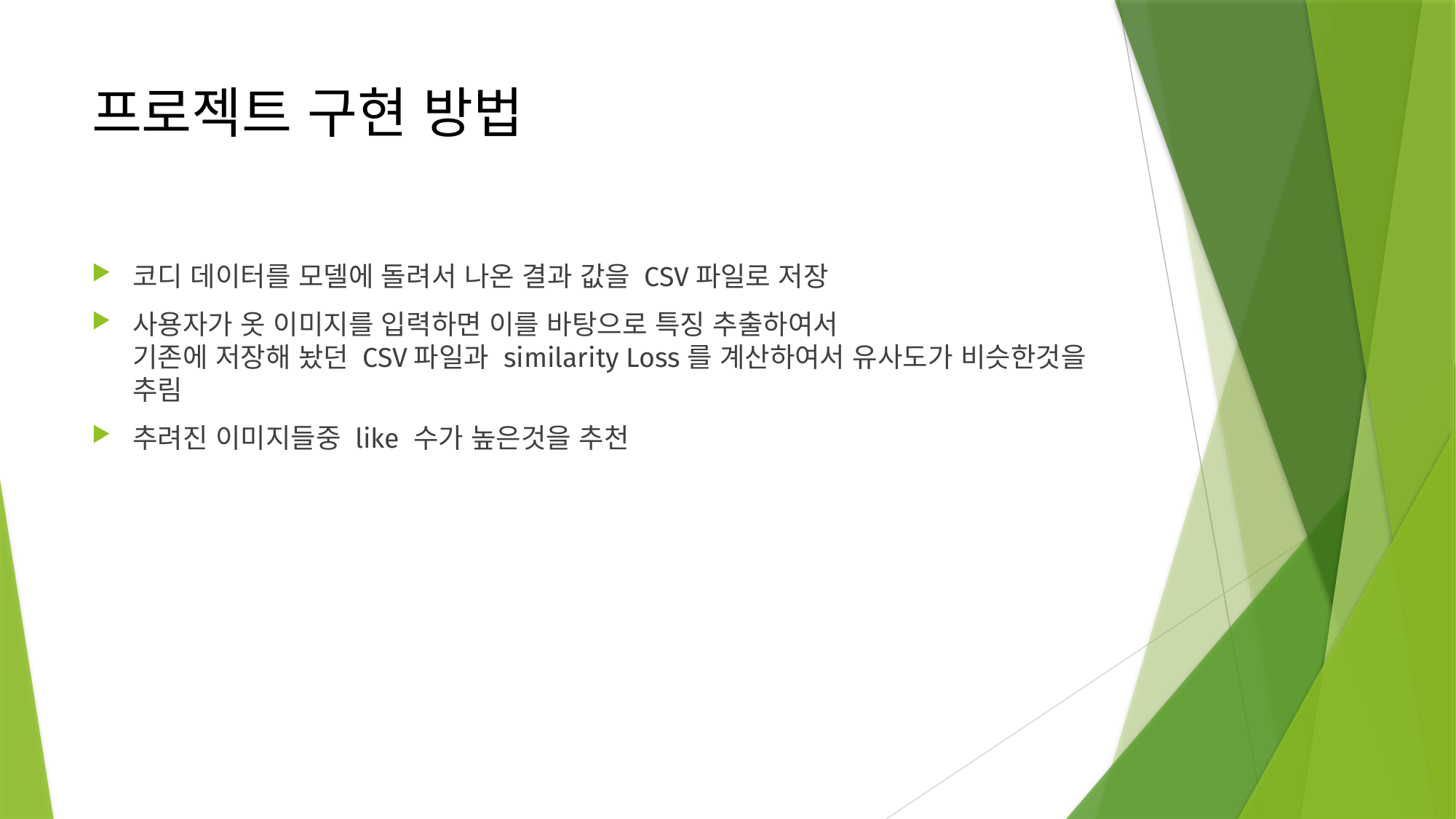

# 프로젝트 구현 방법
코디 데이터를 모델에 돌려서 나온 결과 값을 CSV파일로 저장
사용자가 옷 이미지를 입력하면 이를 바탕으로 특징 추출하여서
기존에 저장해 놨던 CSV파일과 similarity Loss를 계산하여서 유사도가 비슷한것을 추림
추려진 이미지들중 like 수가 높은것을 추천